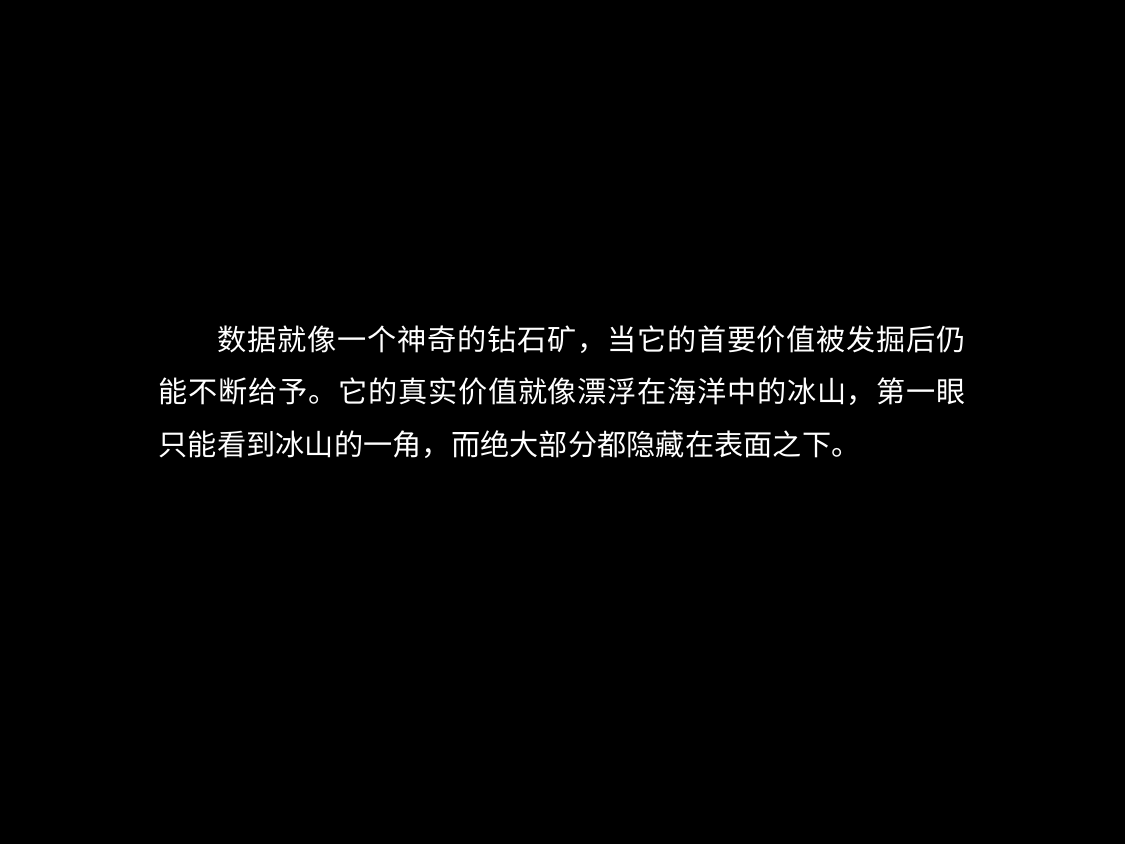

数据就像一个神奇的钻石矿，当它的首要价值被发掘后仍能不断给予。它的真实价值就像漂浮在海洋中的冰山，第一眼只能看到冰山的一角，而绝大部分都隐藏在表面之下。